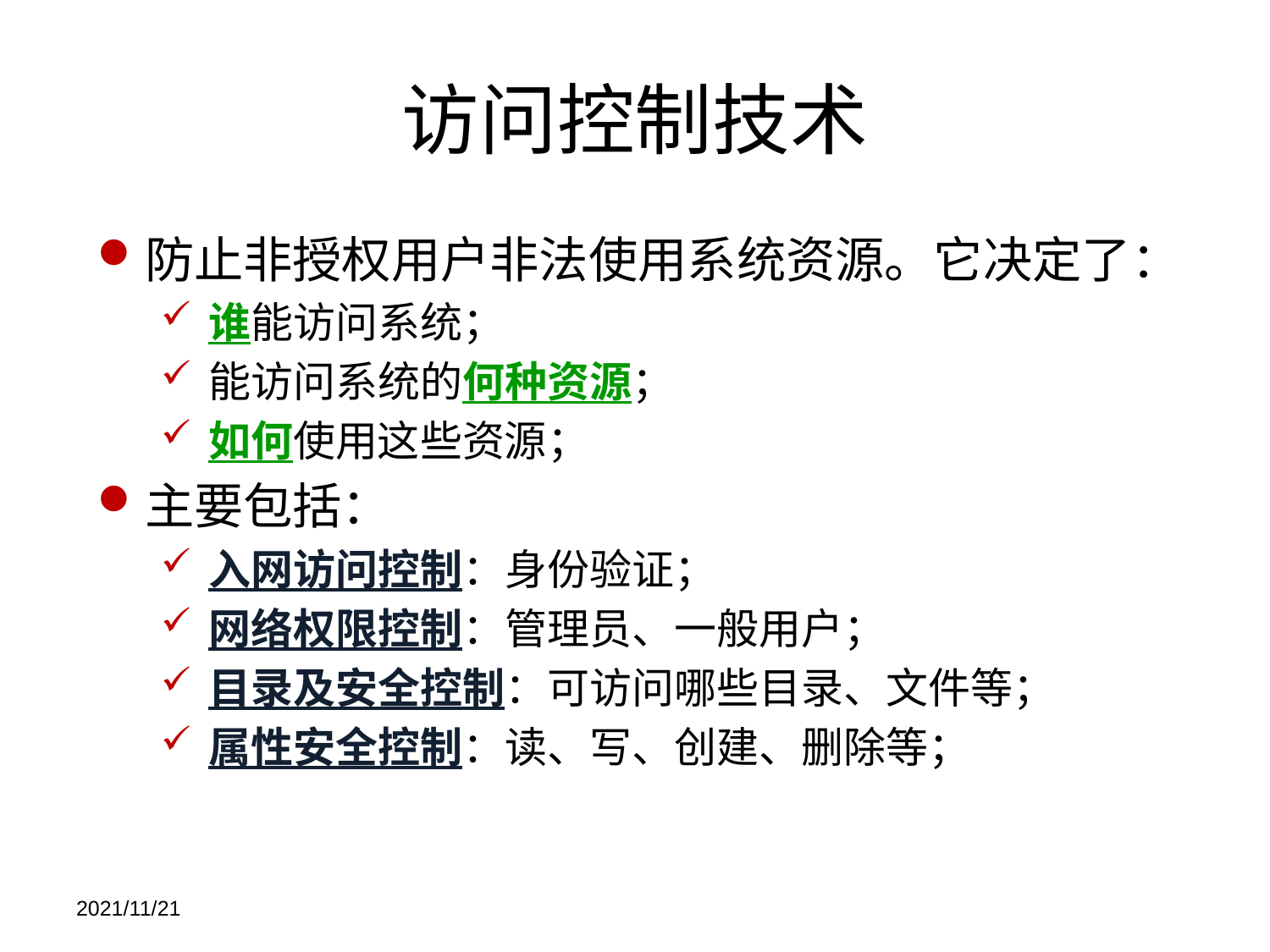

# 访问控制技术
防止非授权用户非法使用系统资源。它决定了：
谁能访问系统；
能访问系统的何种资源；
如何使用这些资源；
主要包括：
入网访问控制：身份验证；
网络权限控制：管理员、一般用户；
目录及安全控制：可访问哪些目录、文件等；
属性安全控制：读、写、创建、删除等；

2021/11/21